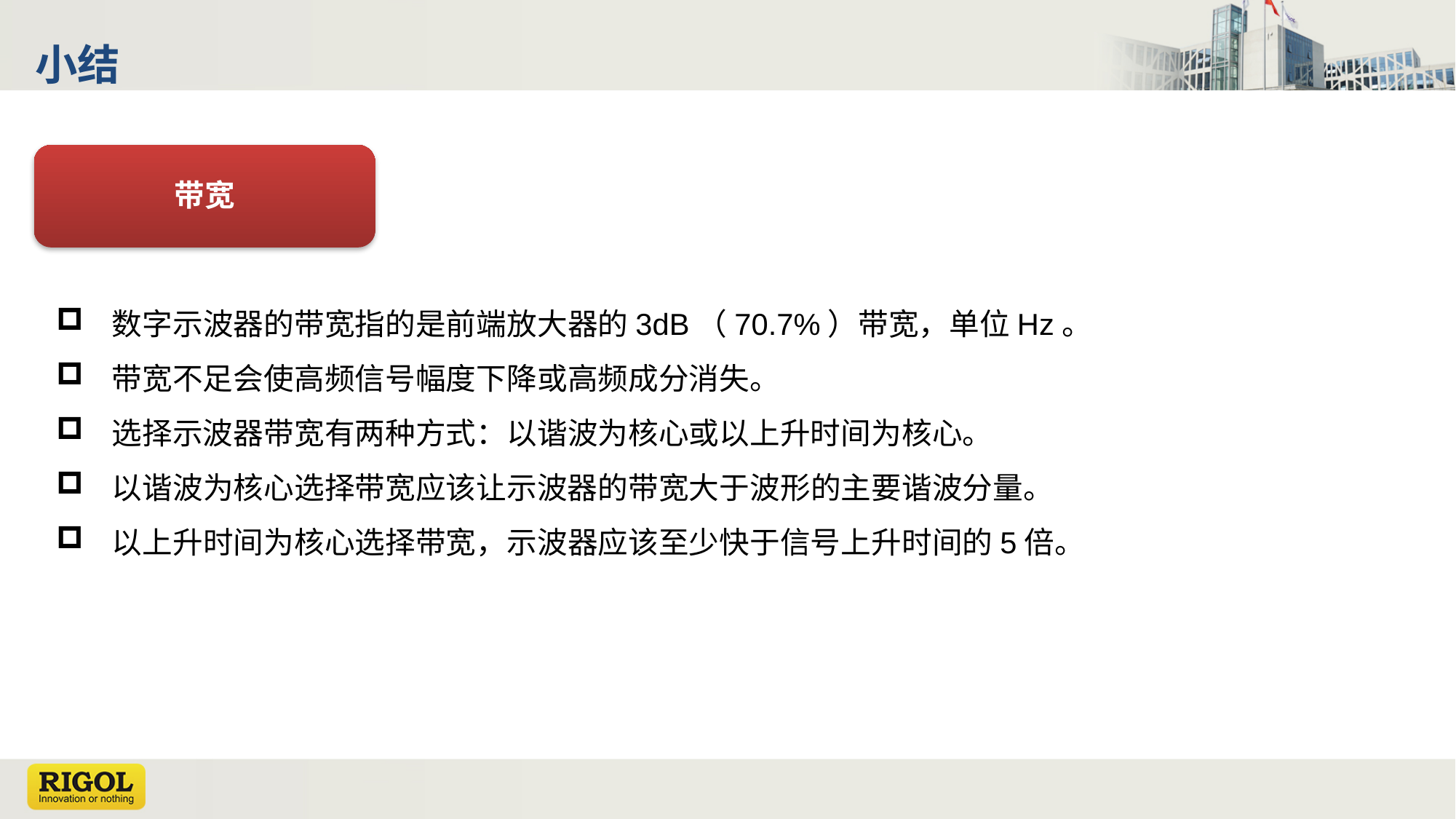

小结

带宽
   数字示波器的带宽指的是前端放大器的3dB（70.7%）带宽，单位Hz。
   带宽不足会使高频信号幅度下降或高频成分消失。
   选择示波器带宽有两种方式：以谐波为核心或以上升时间为核心。
   以谐波为核心选择带宽应该让示波器的带宽大于波形的主要谐波分量。
   以上升时间为核心选择带宽，示波器应该至少快于信号上升时间的5倍。